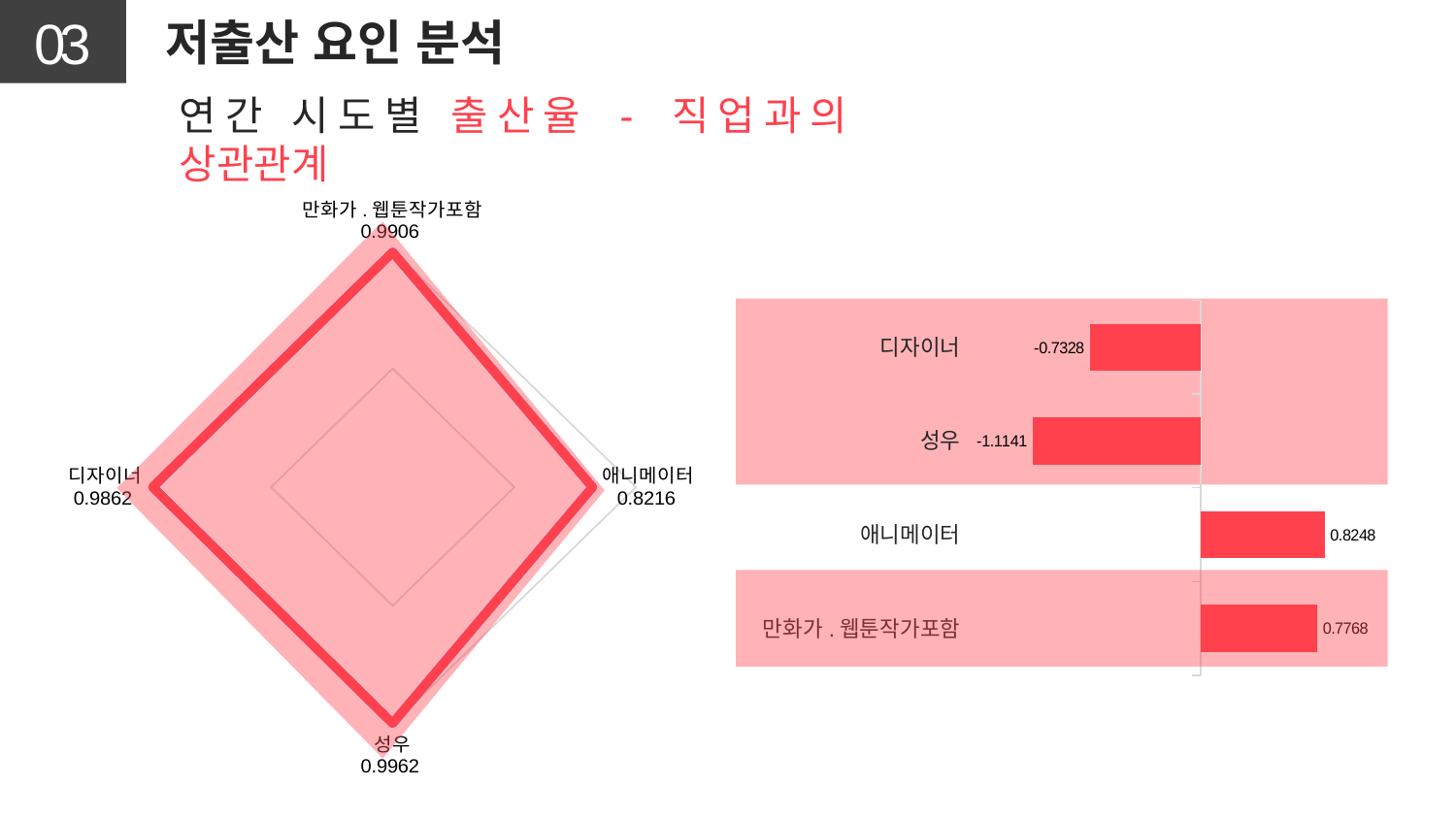

03
저출산 요인 분석
연간 시도별 출산율 - 직업과의 상관관계

### Chart

| Category | 계열 1 | 계열 1 | 계열 1 | 계열 1 |
|---|---|---|---|---|
| 만화가.웹툰작가포함 | 0.990636 | 0.990636 | 0.990636 | 0.990636 |
| 애니메이터 | 0.821583 | 0.821583 | 0.821583 | 0.821583 |
| 성우 | 0.996229 | 0.996229 | 0.996229 | 0.996229 |
| 디자이너 | 0.986239 | 0.986239 | 0.986239 | 0.986239 |

### Chart

| Category | 계열 1 |
|---|---|
| 만화가.웹툰작가포함 | 0.7768 |
| 애니메이터 | 0.8248 |
| 성우 | -1.1141 |
| 디자이너 | -0.7328 |